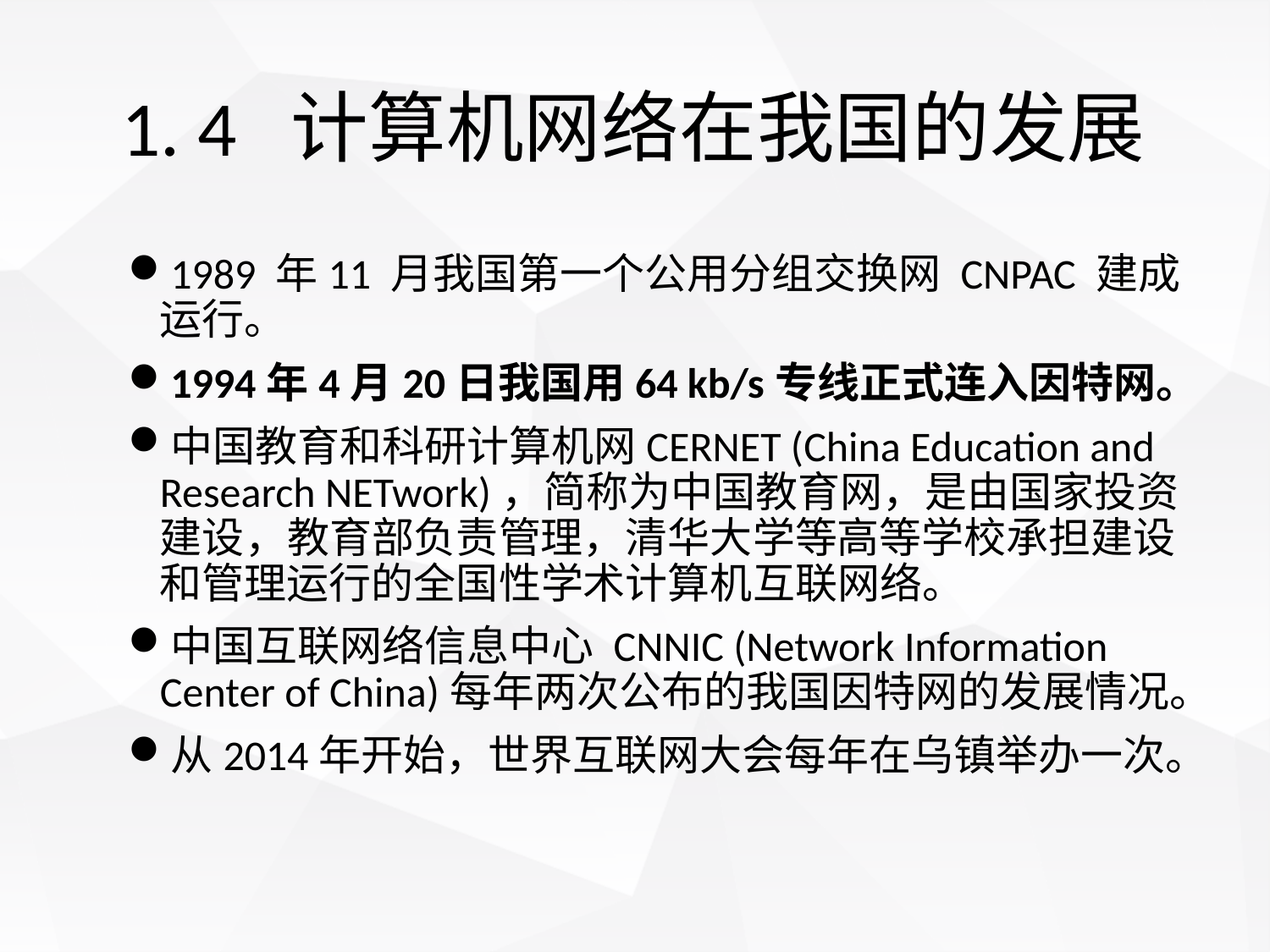

# 1. 4  计算机网络在我国的发展
1989 年11 月我国第一个公用分组交换网 CNPAC 建成运行。
1994年4月20日我国用64 kb/s专线正式连入因特网。
中国教育和科研计算机网CERNET (China Education and Research NETwork)，简称为中国教育网，是由国家投资建设，教育部负责管理，清华大学等高等学校承担建设和管理运行的全国性学术计算机互联网络。
中国互联网络信息中心 CNNIC (Network Information Center of China)每年两次公布的我国因特网的发展情况。
从2014年开始，世界互联网大会每年在乌镇举办一次。